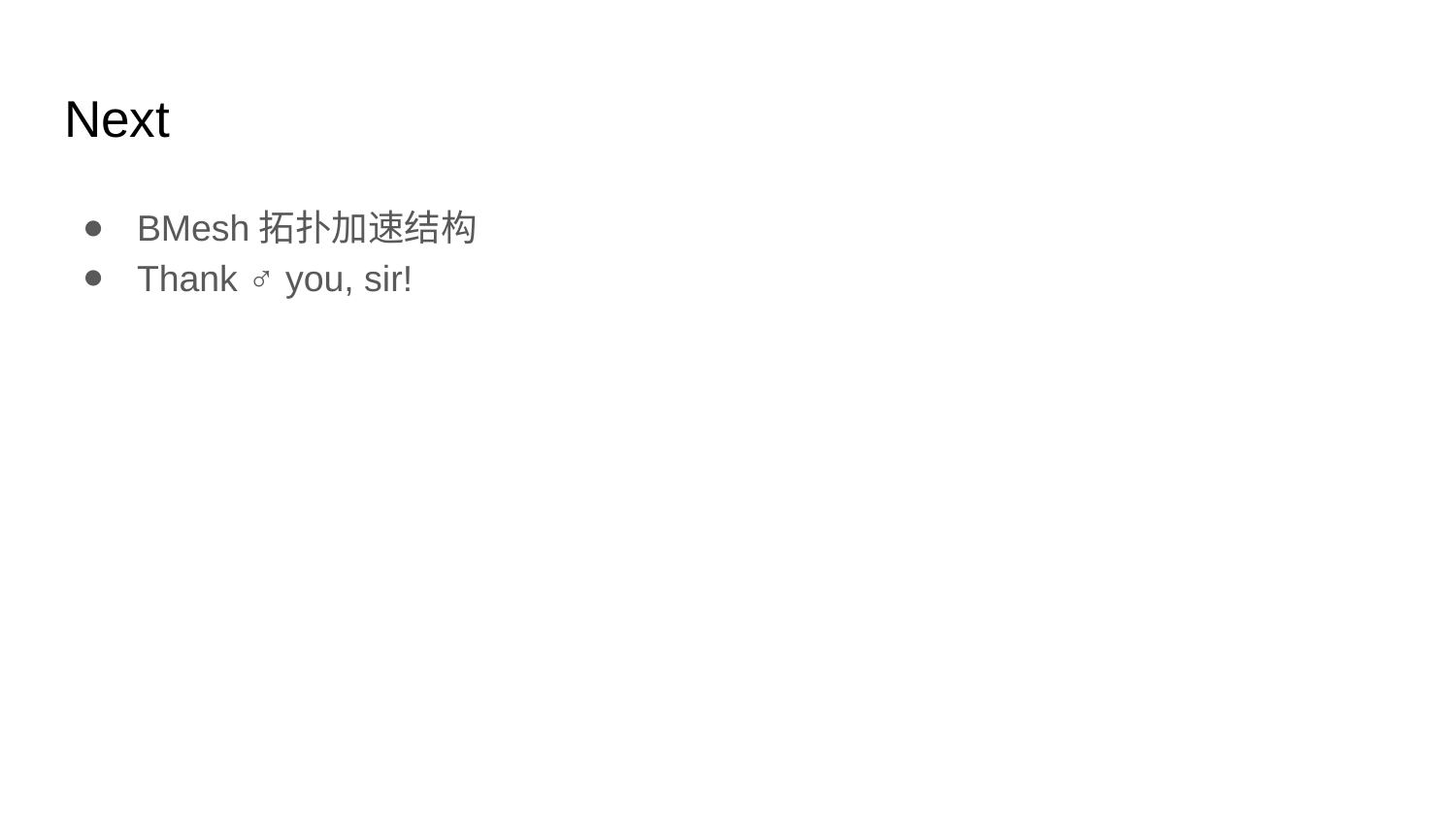

# Next
BMesh拓扑加速结构
Thank ♂ you, sir!